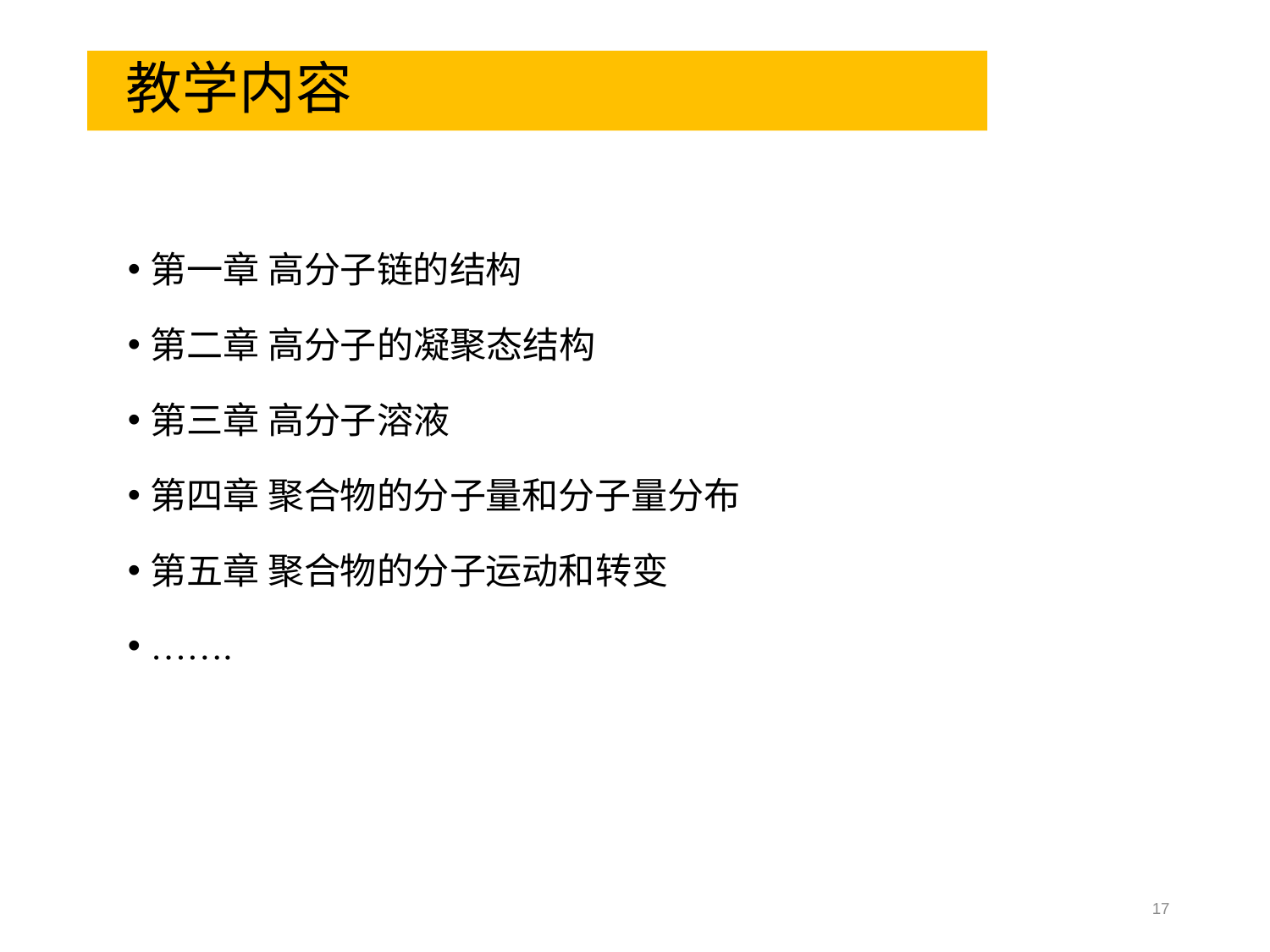

# 教学内容
第一章 高分子链的结构
第二章 高分子的凝聚态结构
第三章 高分子溶液
第四章 聚合物的分子量和分子量分布
第五章 聚合物的分子运动和转变
…….
17